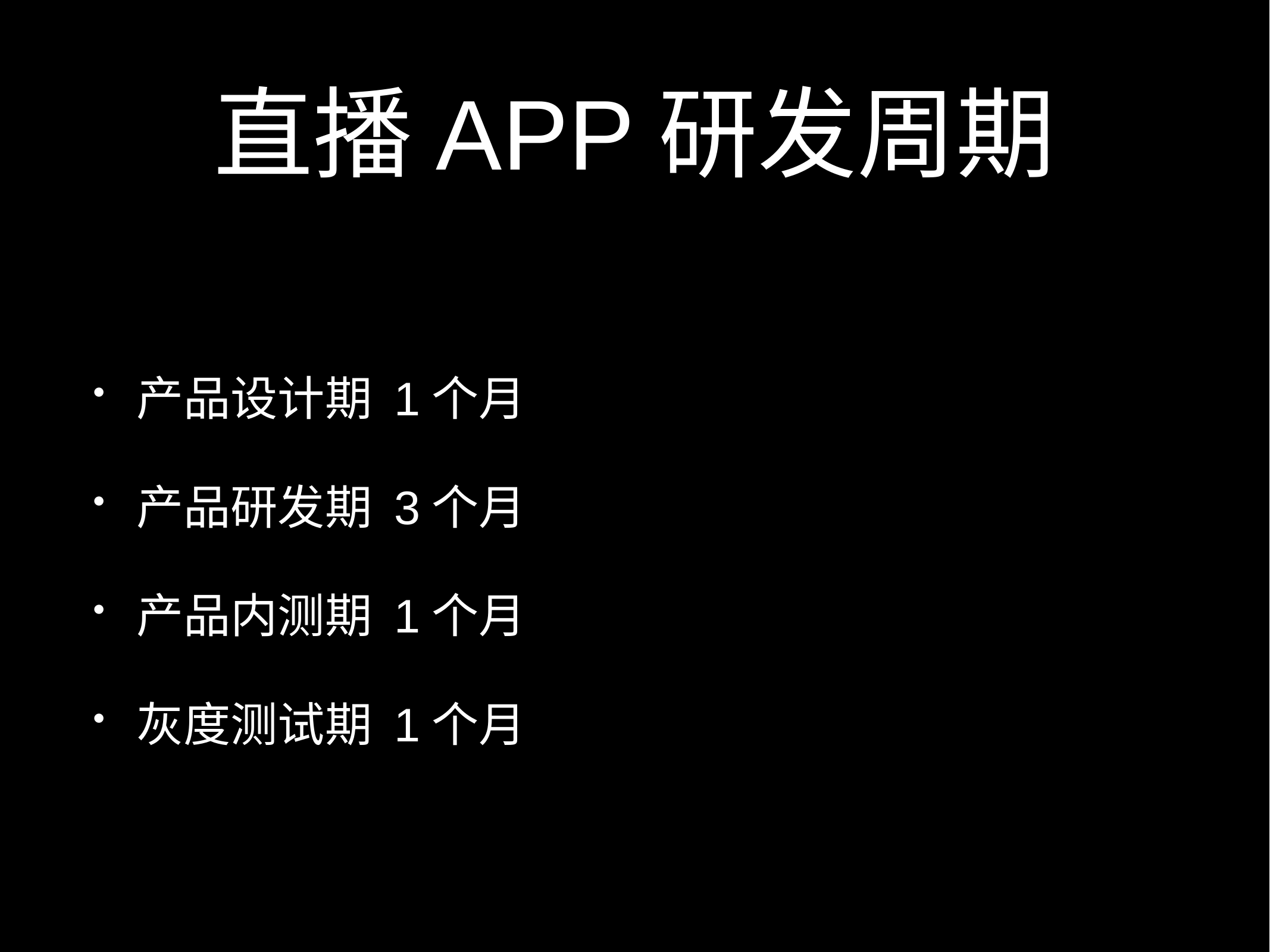

# 直播APP研发周期
产品设计期 1个月
产品研发期 3个月
产品内测期 1个月
灰度测试期 1个月